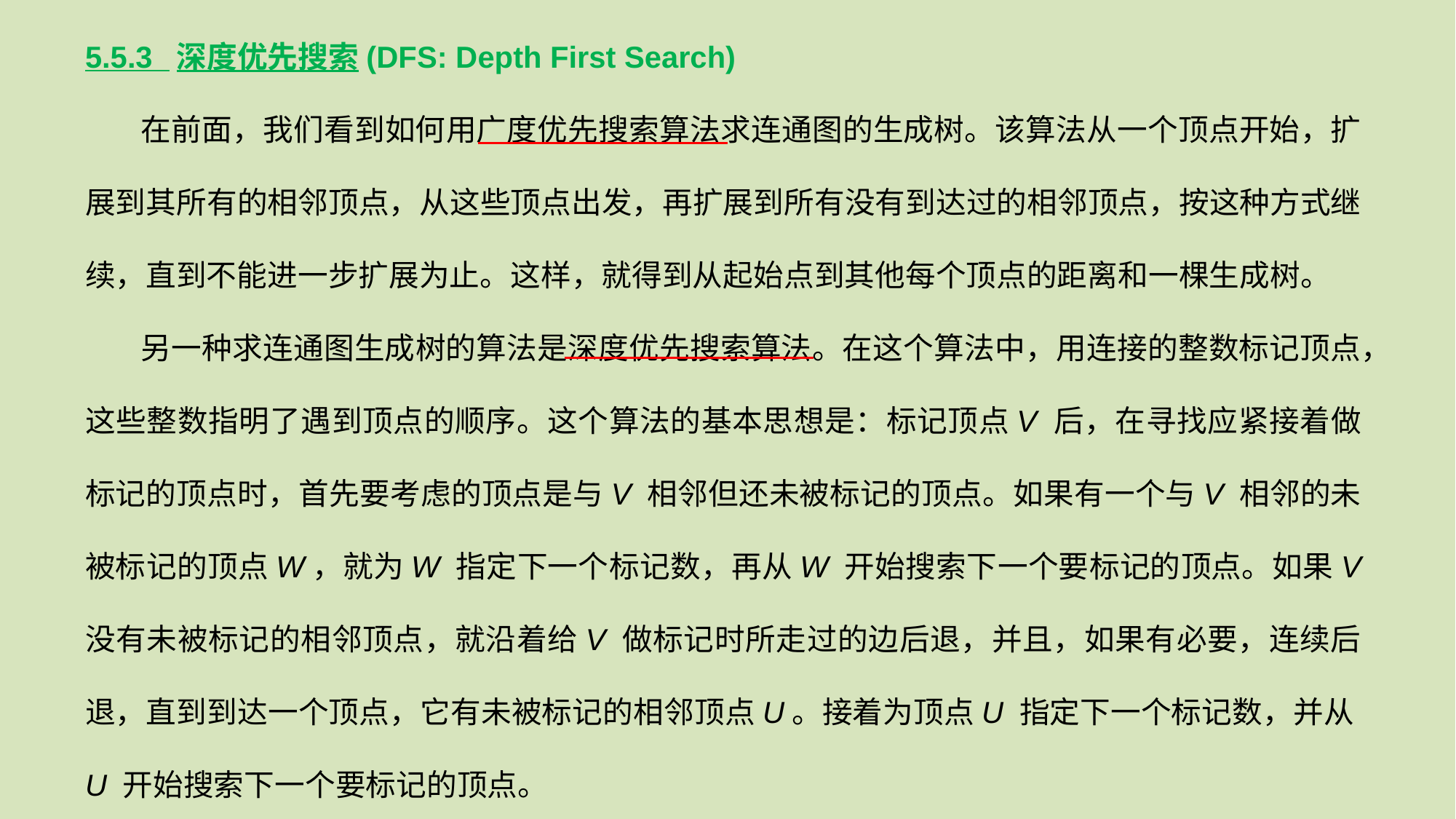

5.5.3  深度优先搜索(DFS: Depth First Search)
       在前面，我们看到如何用广度优先搜索算法求连通图的生成树。该算法从一个顶点开始，扩展到其所有的相邻顶点，从这些顶点出发，再扩展到所有没有到达过的相邻顶点，按这种方式继续，直到不能进一步扩展为止。这样，就得到从起始点到其他每个顶点的距离和一棵生成树。
       另一种求连通图生成树的算法是深度优先搜索算法。在这个算法中，用连接的整数标记顶点，这些整数指明了遇到顶点的顺序。这个算法的基本思想是：标记顶点V 后，在寻找应紧接着做标记的顶点时，首先要考虑的顶点是与V 相邻但还未被标记的顶点。如果有一个与V 相邻的未被标记的顶点W，就为W 指定下一个标记数，再从W 开始搜索下一个要标记的顶点。如果V 没有未被标记的相邻顶点，就沿着给V 做标记时所走过的边后退，并且，如果有必要，连续后退，直到到达一个顶点，它有未被标记的相邻顶点U。接着为顶点U 指定下一个标记数，并从U 开始搜索下一个要标记的顶点。